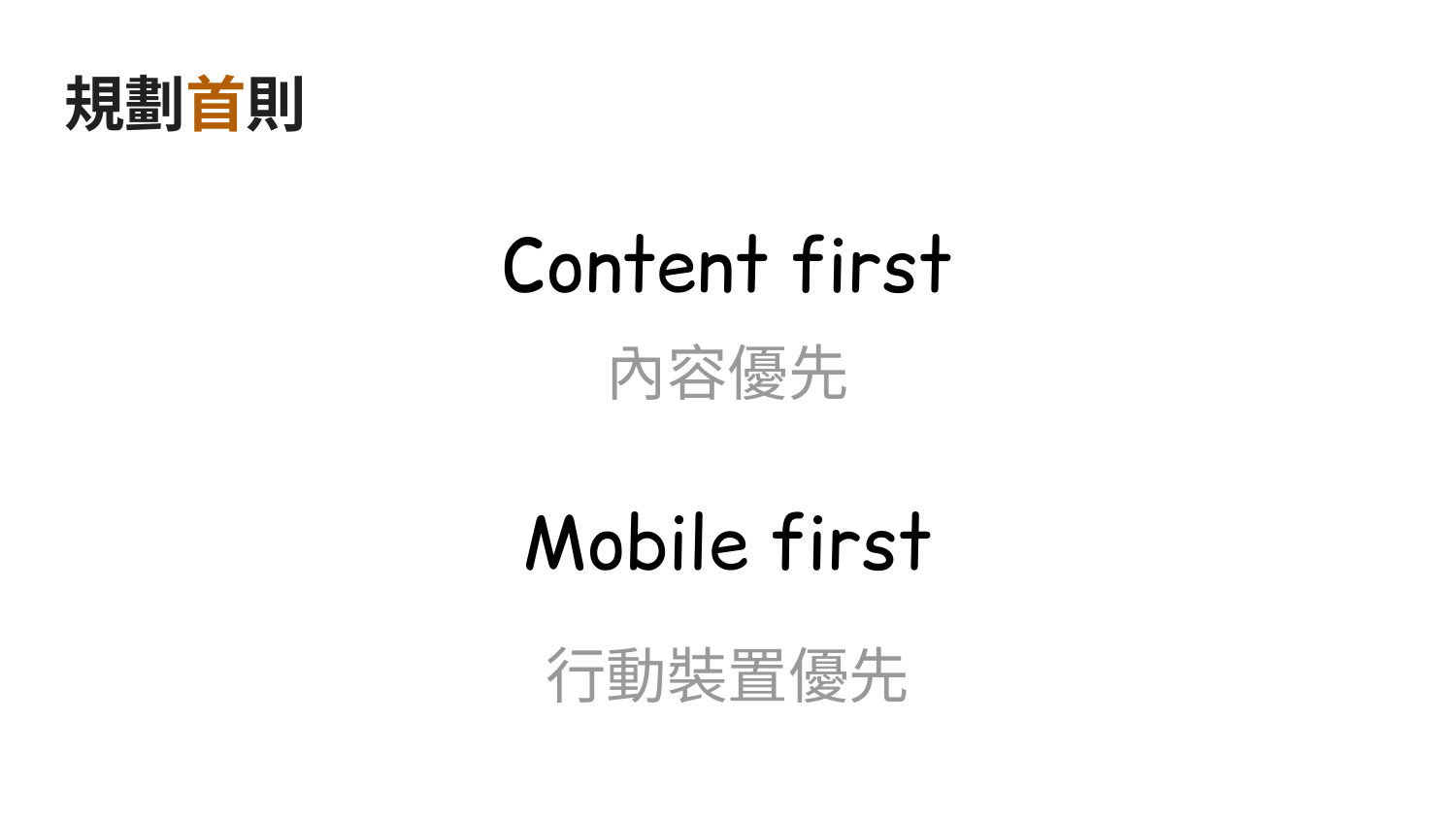

# 規劃首則
Content first
內容優先
Mobile first
行動裝置優先